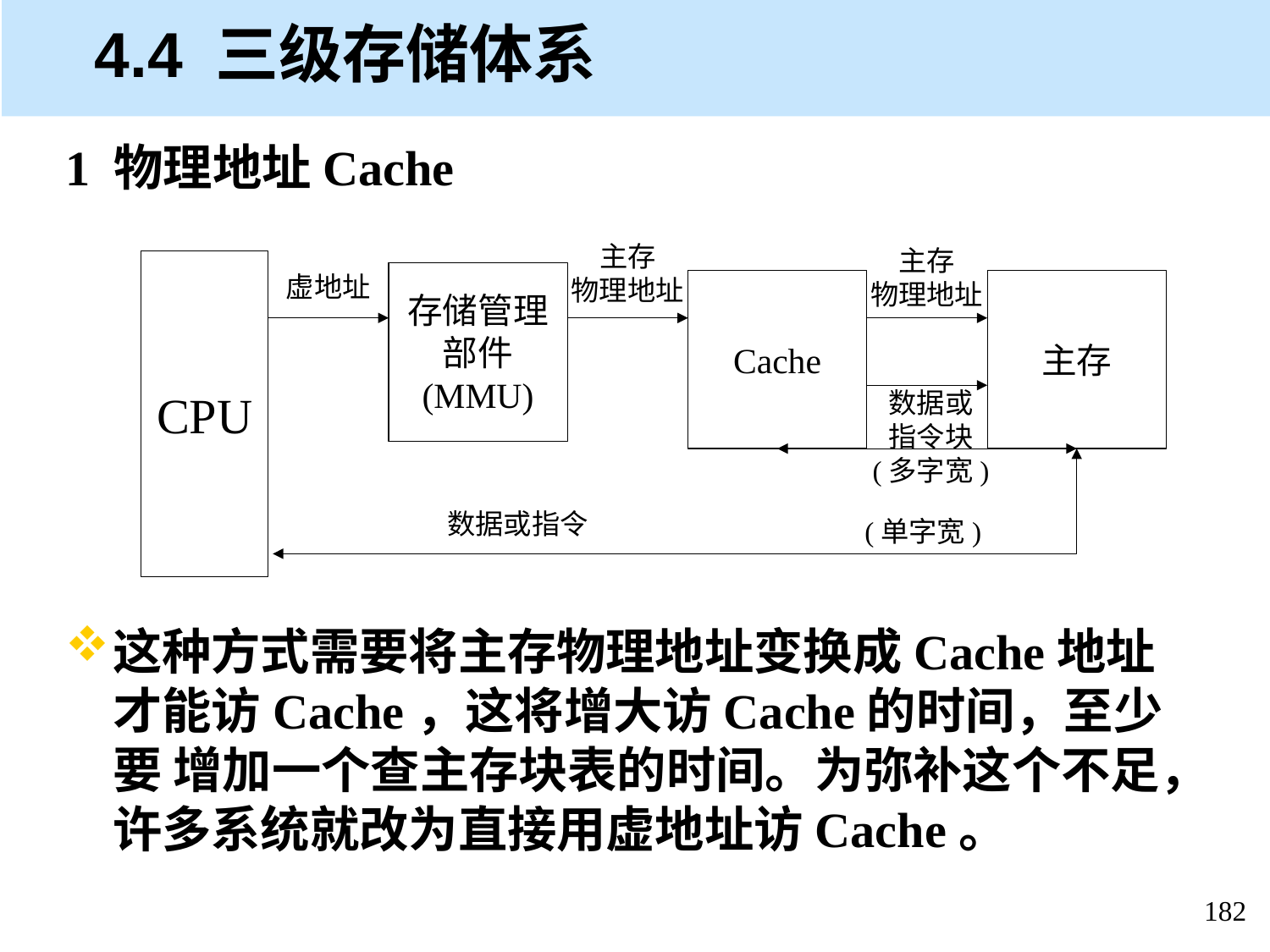

# 4.4 三级存储体系
1 物理地址Cache

这种方式需要将主存物理地址变换成Cache地址才能访Cache，这将增大访Cache的时间，至少要 增加一个查主存块表的时间。为弥补这个不足，许多系统就改为直接用虚地址访Cache。
主存
物理地址
主存
物理地址
CPU
虚地址
存储管理
部件
(MMU)
Cache
主存
数据或
指令块
(多字宽)
数据或指令
(单字宽)